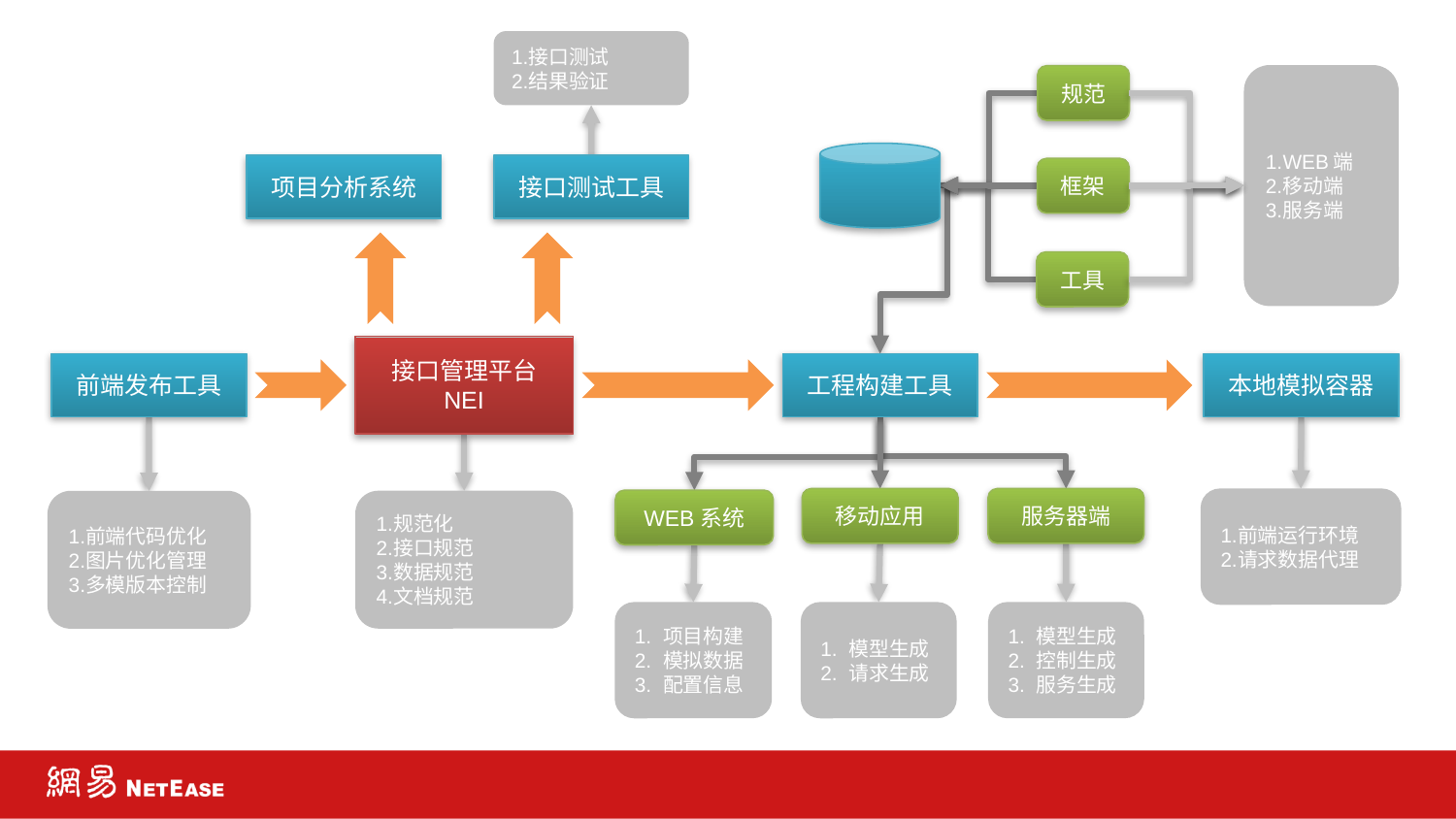

接口测试
结果验证
WEB端
移动端
服务端
规范

项目分析系统
接口测试工具
框架
工具

接口管理平台
NEI
前端发布工具
工程构建工具
本地模拟容器

前端运行环境
请求数据代理
移动应用
服务器端
WEB系统
规范化
接口规范
数据规范
文档规范
前端代码优化
图片优化管理
多模版本控制
模型生成
控制生成
服务生成
项目构建
模拟数据
配置信息
模型生成
请求生成